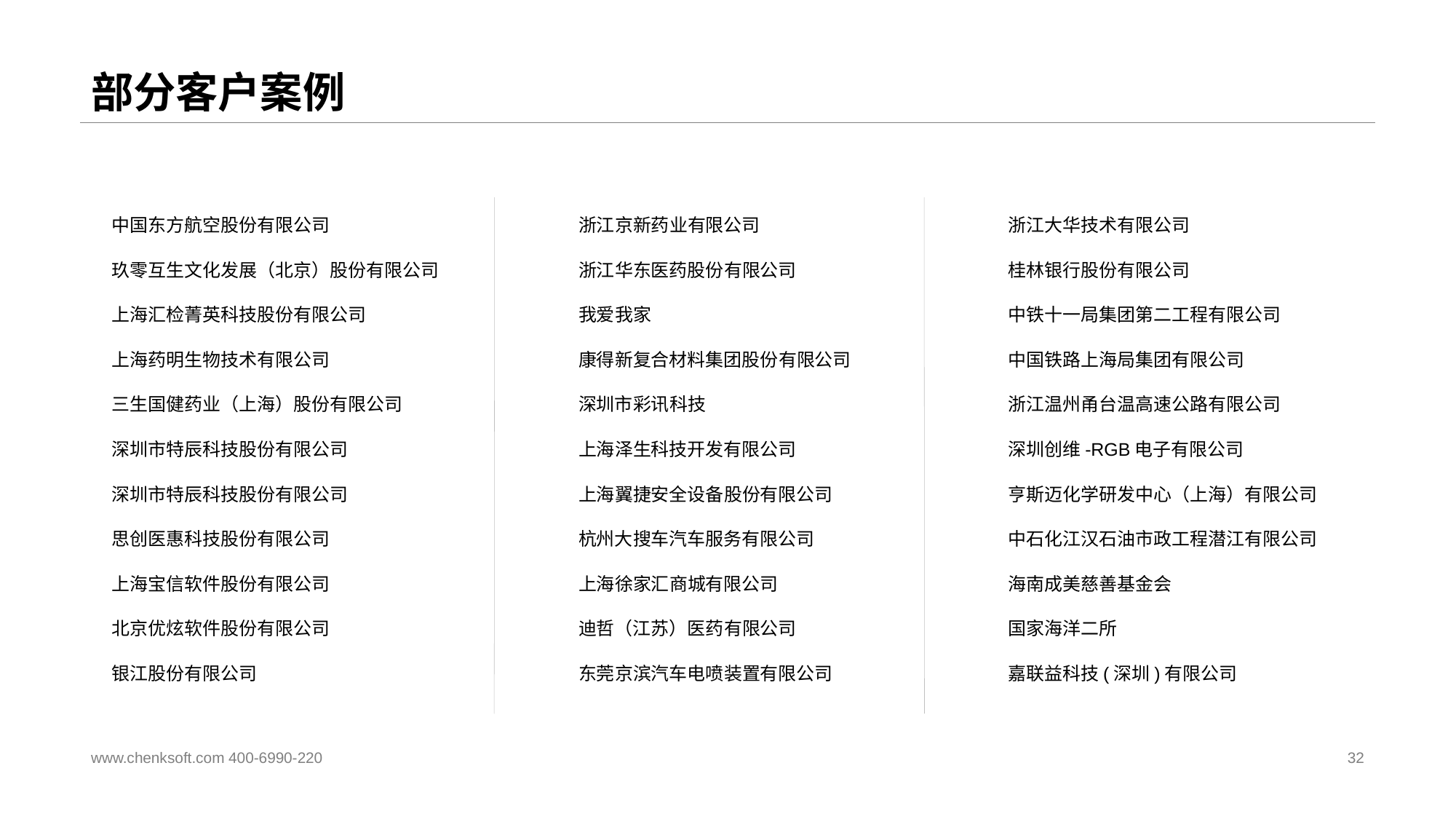

# 部分客户案例
中国东方航空股份有限公司
玖零互生文化发展（北京）股份有限公司
上海汇检菁英科技股份有限公司
上海药明生物技术有限公司
三生国健药业（上海）股份有限公司
深圳市特辰科技股份有限公司
深圳市特辰科技股份有限公司
思创医惠科技股份有限公司
上海宝信软件股份有限公司
北京优炫软件股份有限公司
银江股份有限公司
浙江京新药业有限公司
浙江华东医药股份有限公司
我爱我家
康得新复合材料集团股份有限公司
深圳市彩讯科技
上海泽生科技开发有限公司
上海翼捷安全设备股份有限公司
杭州大搜车汽车服务有限公司
上海徐家汇商城有限公司
迪哲（江苏）医药有限公司
东莞京滨汽车电喷装置有限公司
浙江大华技术有限公司
桂林银行股份有限公司
中铁十一局集团第二工程有限公司
中国铁路上海局集团有限公司
浙江温州甬台温高速公路有限公司
深圳创维-RGB电子有限公司
亨斯迈化学研发中心（上海）有限公司
中石化江汉石油市政工程潜江有限公司
海南成美慈善基金会
国家海洋二所
嘉联益科技(深圳)有限公司
www.chenksoft.com 400-6990-220
32